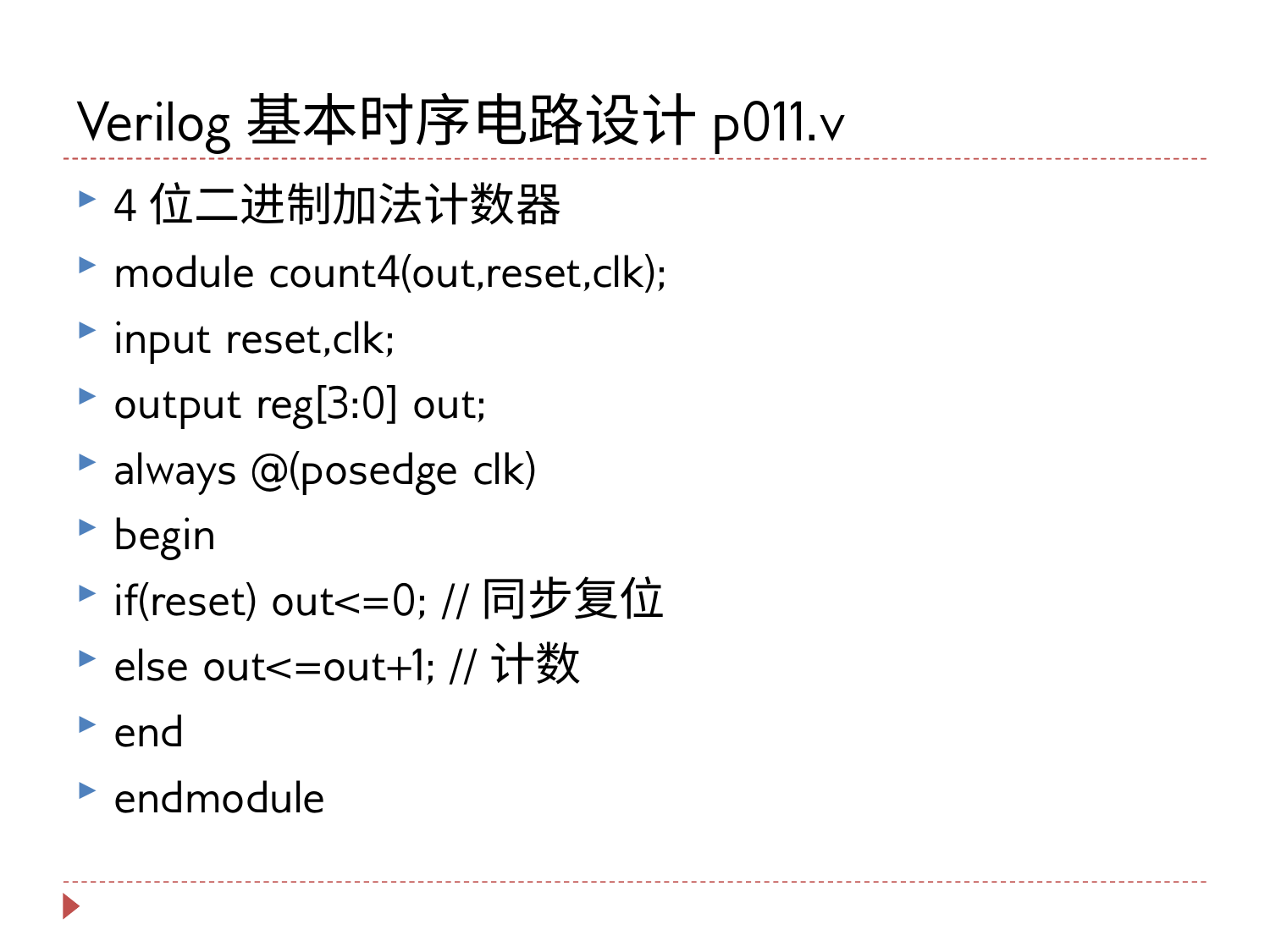

# Verilog基本时序电路设计p011.v
4位二进制加法计数器
module count4(out,reset,clk);
input reset,clk;
output reg[3:0] out;
always @(posedge clk)
begin
if(reset) out<=0; //同步复位
else out<=out+1; //计数
end
endmodule